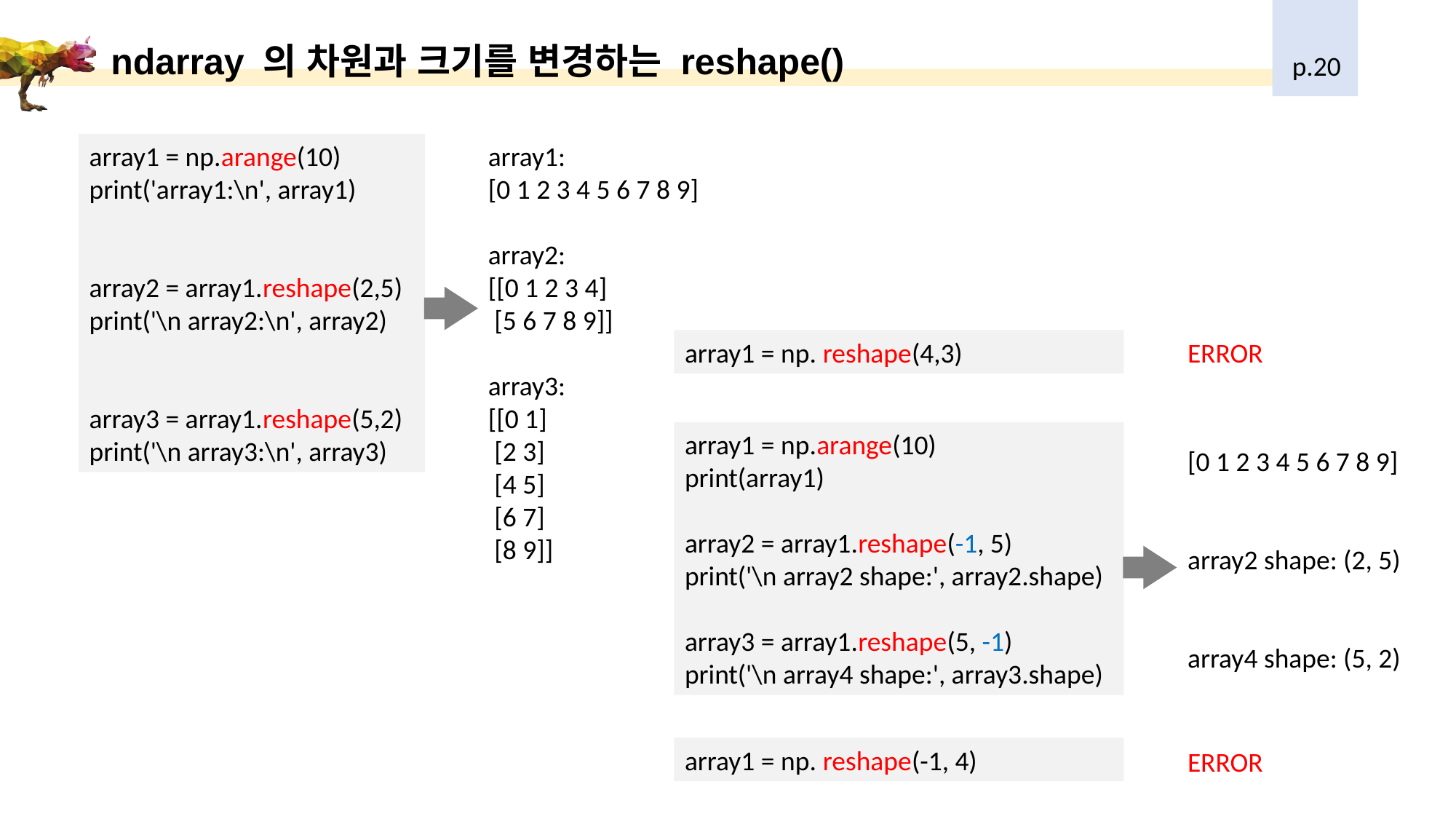

# ndarray 의 차원과 크기를 변경하는 reshape()
p.20
array1 = np.arange(10)
print('array1:\n', array1)

array2 = array1.reshape(2,5)
print('\n array2:\n', array2)

array3 = array1.reshape(5,2)
print('\n array3:\n', array3)
array1:
[0 1 2 3 4 5 6 7 8 9]

array2:
[[0 1 2 3 4]
 [5 6 7 8 9]]

array3:
[[0 1]
 [2 3]
 [4 5]
 [6 7]
 [8 9]]

ERROR
array1 = np. reshape(4,3)
array1 = np.arange(10)
print(array1)

array2 = array1.reshape(-1, 5)
print('\n array2 shape:', array2.shape)

array3 = array1.reshape(5, -1)
print('\n array4 shape:', array3.shape)
[0 1 2 3 4 5 6 7 8 9]

array2 shape: (2, 5)

array4 shape: (5, 2)

array1 = np. reshape(-1, 4)
ERROR